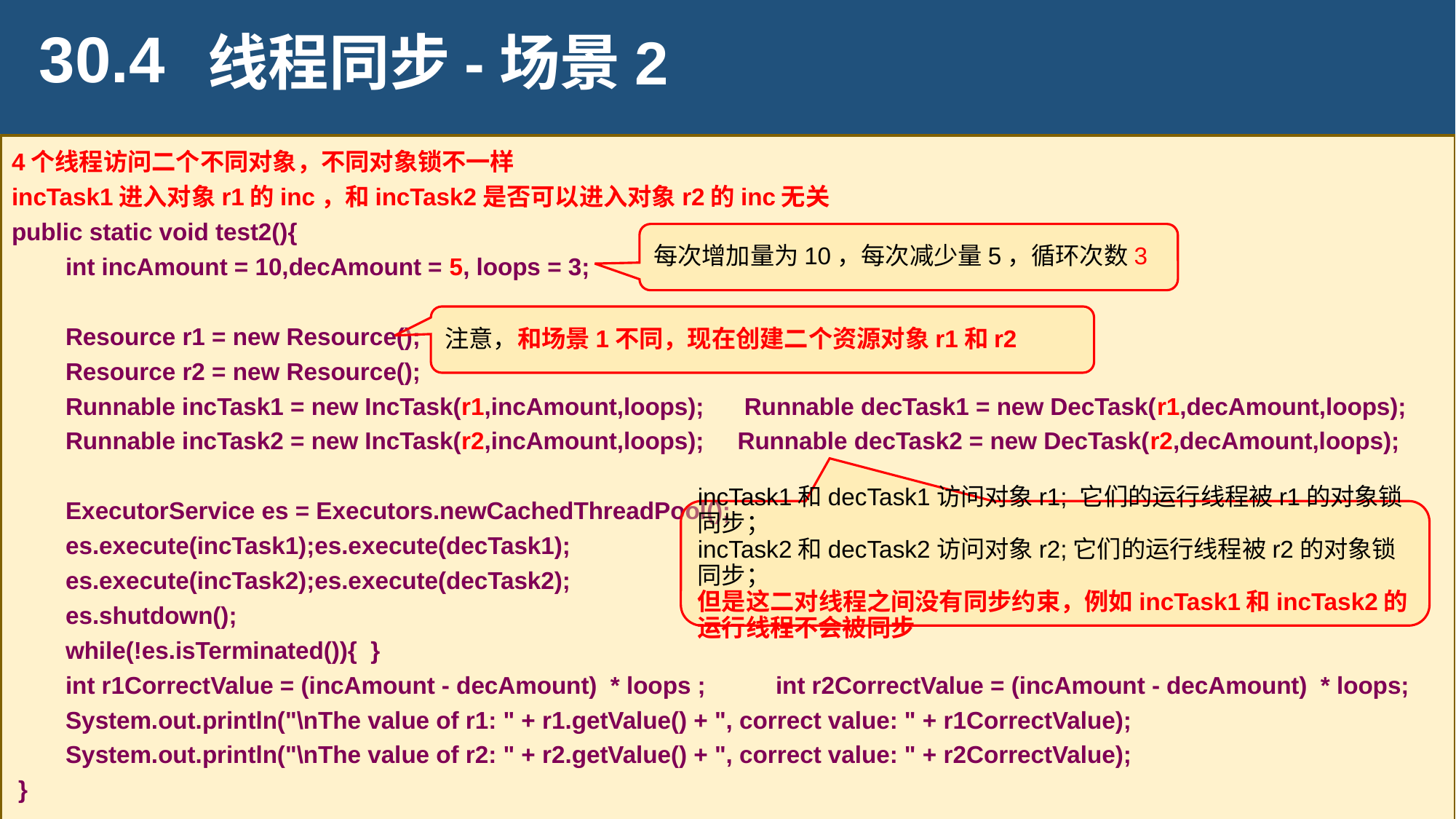

30.4
线程同步-场景2
4个线程访问二个不同对象，不同对象锁不一样
incTask1进入对象r1的inc，和incTask2是否可以进入对象r2的inc无关
public static void test2(){
        int incAmount = 10,decAmount = 5, loops = 3;

        Resource r1 = new Resource();
        Resource r2 = new Resource();
        Runnable incTask1 = new IncTask(r1,incAmount,loops);      Runnable decTask1 = new DecTask(r1,decAmount,loops);
        Runnable incTask2 = new IncTask(r2,incAmount,loops);     Runnable decTask2 = new DecTask(r2,decAmount,loops);

        ExecutorService es = Executors.newCachedThreadPool();
        es.execute(incTask1);es.execute(decTask1);
        es.execute(incTask2);es.execute(decTask2);
        es.shutdown();
        while(!es.isTerminated()){  }
        int r1CorrectValue = (incAmount - decAmount)  * loops ;	int r2CorrectValue = (incAmount - decAmount)  * loops;
        System.out.println("\nThe value of r1: " + r1.getValue() + ", correct value: " + r1CorrectValue);
        System.out.println("\nThe value of r2: " + r2.getValue() + ", correct value: " + r2CorrectValue);
 }
每次增加量为10，每次减少量5，循环次数3
注意，和场景1不同，现在创建二个资源对象r1和r2
incTask1和decTask1访问对象r1; 它们的运行线程被r1的对象锁同步；
incTask2和decTask2访问对象r2;它们的运行线程被r2的对象锁同步；
但是这二对线程之间没有同步约束，例如incTask1和incTask2的运行线程不会被同步